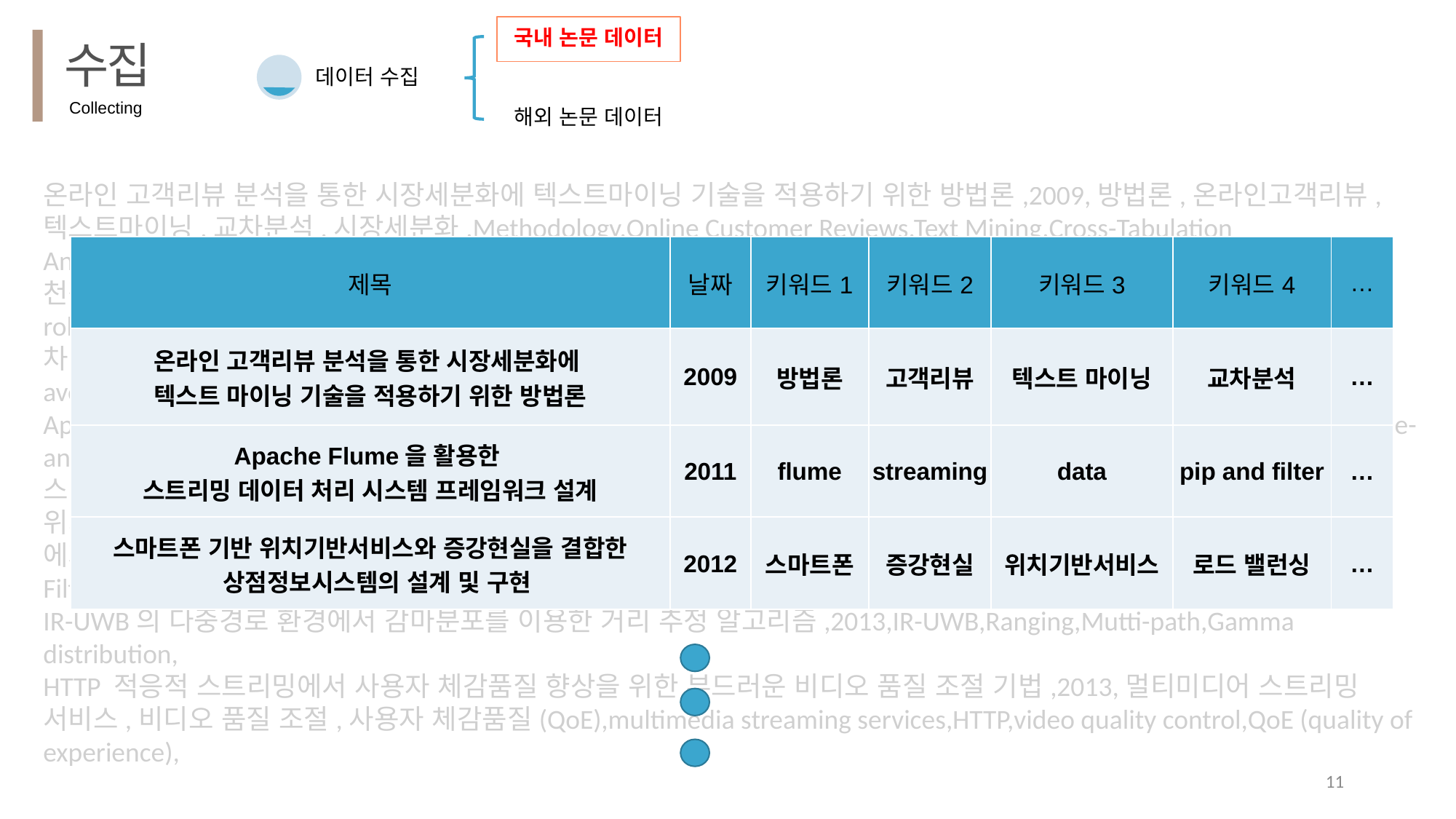

국내 논문 데이터

수집

데이터 수집

Collecting
해외 논문 데이터
온라인 고객리뷰 분석을 통한 시장세분화에 텍스트마이닝 기술을 적용하기 위한 방법론,2009,방법론,온라인고객리뷰,텍스트마이닝,교차분석,시장세분화,Methodology,Online Customer Reviews,Text Mining,Cross-Tabulation Analysis,MarketSegmentation,
천정 인공 랜드마크에 의한 이동로봇의 정밀 위치추정에 관한 연구,2011,artificial landmark,mobile robot,localization,histogram,kalman filter,
차량 충돌 방지 근거리 레이더용 24GHz 저 잡음 증폭기 설계,Vol,24GHz,low noise amplifier (LNA),automotive collision avoidance,short range radar (SRR),
Apache Flume을 활용한 스트리밍 데이터 처리 시스템 프레임워크 설계,Vol,apache flume,streaming data,aggregation,pipe-and-filter cloud computing,hadoop,
스마트폰 기반 위치기반서비스와 증강현실을 결합한 상점정보시스템의 설계 및 구현,2012,스마트폰,증강현실,위치기반서비스,인터넷쇼핑몰,Workload,Migration,Load balancing,
에지 성분에 기초한 양방향 필터 (Bilateral Filter)를 이용한 소형 표적 검출,2009,Target Detection,Infrared,Gaussian Filter,Bilateral Filter,Edge Component,
IR-UWB의 다중경로 환경에서 감마분포를 이용한 거리 추정 알고리즘,2013,IR-UWB,Ranging,Mutti-path,Gamma distribution,
HTTP 적응적 스트리밍에서 사용자 체감품질 향상을 위한 부드러운 비디오 품질 조절 기법,2013,멀티미디어 스트리밍 서비스,비디오 품질 조절,사용자 체감품질(QoE),multimedia streaming services,HTTP,video quality control,QoE (quality of experience),
| 제목 | 날짜 | 키워드1 | 키워드2 | 키워드3 | 키워드4 | … |
| --- | --- | --- | --- | --- | --- | --- |
| 온라인 고객리뷰 분석을 통한 시장세분화에 텍스트 마이닝 기술을 적용하기 위한 방법론 | 2009 | 방법론 | 고객리뷰 | 텍스트 마이닝 | 교차분석 | … |
| Apache Flume을 활용한 스트리밍 데이터 처리 시스템 프레임워크 설계 | 2011 | flume | streaming | data | pip and filter | … |
| 스마트폰 기반 위치기반서비스와 증강현실을 결합한 상점정보시스템의 설계 및 구현 | 2012 | 스마트폰 | 증강현실 | 위치기반서비스 | 로드 밸런싱 | … |

11